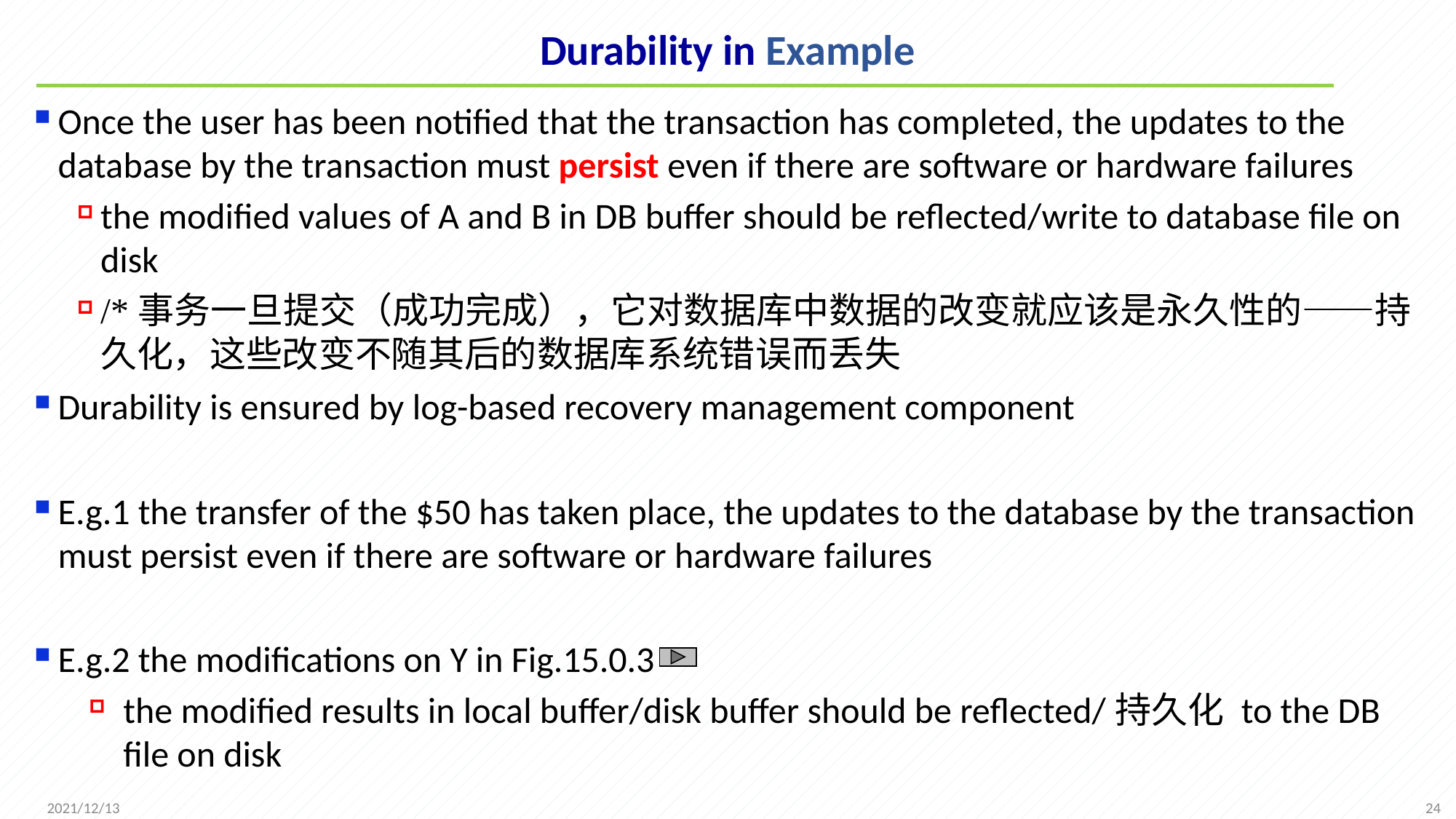

# Durability in Example
Once the user has been notified that the transaction has completed, the updates to the database by the transaction must persist even if there are software or hardware failures
the modified values of A and B in DB buffer should be reflected/write to database file on disk
/*事务一旦提交（成功完成），它对数据库中数据的改变就应该是永久性的——持久化，这些改变不随其后的数据库系统错误而丢失
Durability is ensured by log-based recovery management component

E.g.1 the transfer of the $50 has taken place, the updates to the database by the transaction must persist even if there are software or hardware failures

E.g.2 the modifications on Y in Fig.15.0.3
the modified results in local buffer/disk buffer should be reflected/持久化 to the DB file on disk

24
2021/12/13